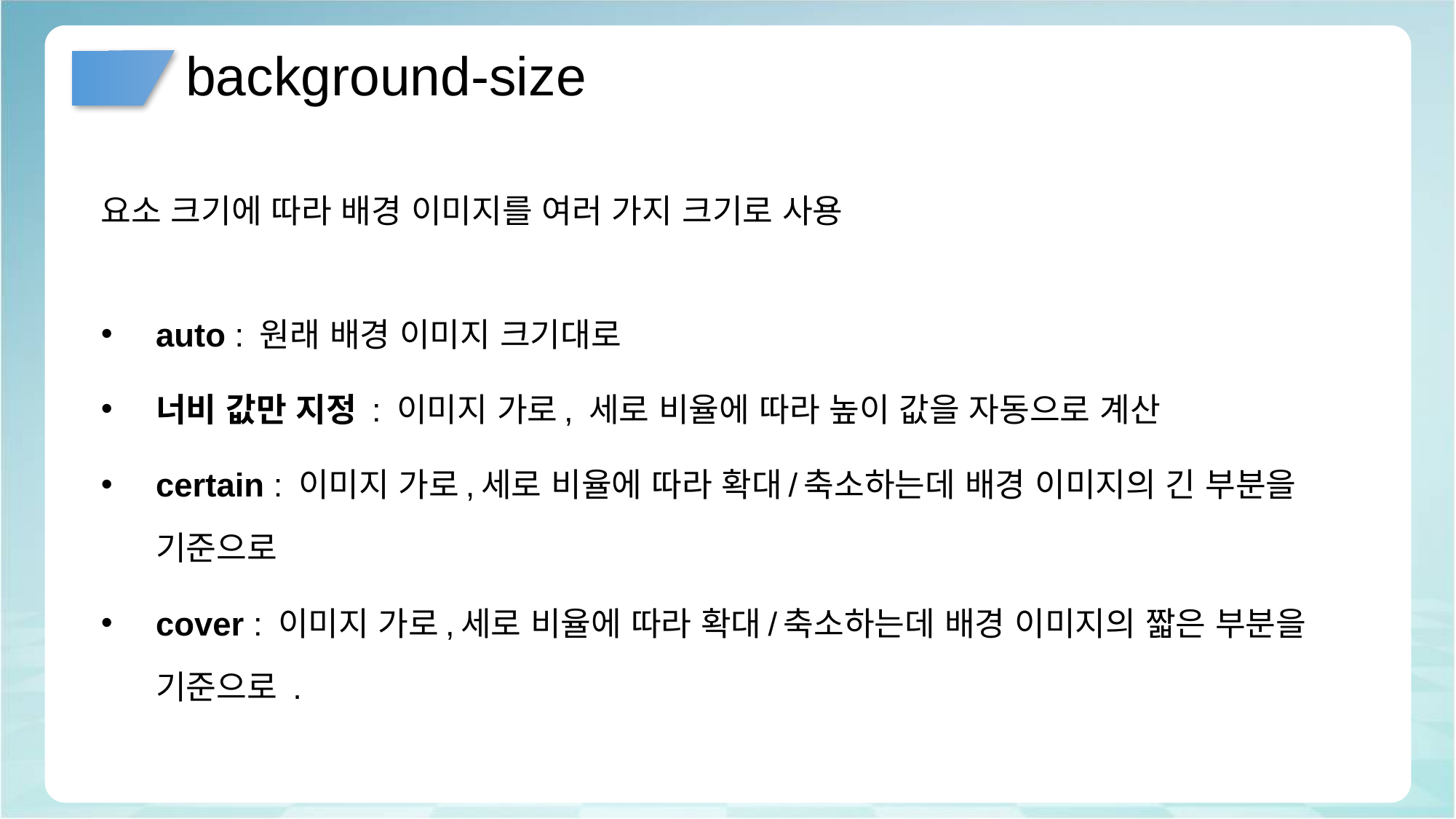

# background-size
요소 크기에 따라 배경 이미지를 여러 가지 크기로 사용

auto : 원래 배경 이미지 크기대로
너비 값만 지정 : 이미지 가로, 세로 비율에 따라 높이 값을 자동으로 계산
certain : 이미지 가로,세로 비율에 따라 확대/축소하는데 배경 이미지의 긴 부분을 기준으로
cover : 이미지 가로,세로 비율에 따라 확대/축소하는데 배경 이미지의 짧은 부분을 기준으로 .